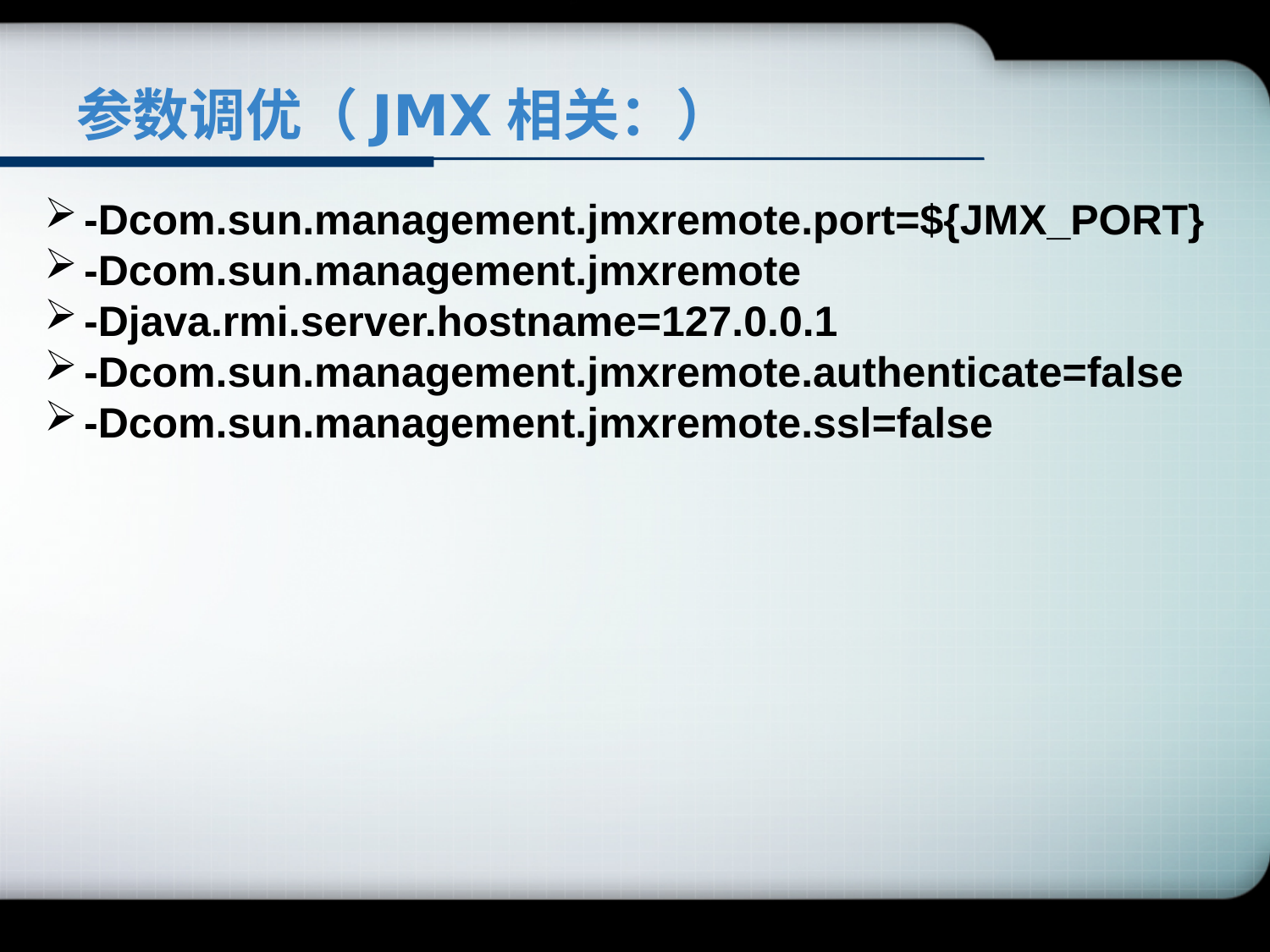

# 参数调优（JMX相关：）
-Dcom.sun.management.jmxremote.port=${JMX_PORT}
-Dcom.sun.management.jmxremote
-Djava.rmi.server.hostname=127.0.0.1
-Dcom.sun.management.jmxremote.authenticate=false
-Dcom.sun.management.jmxremote.ssl=false